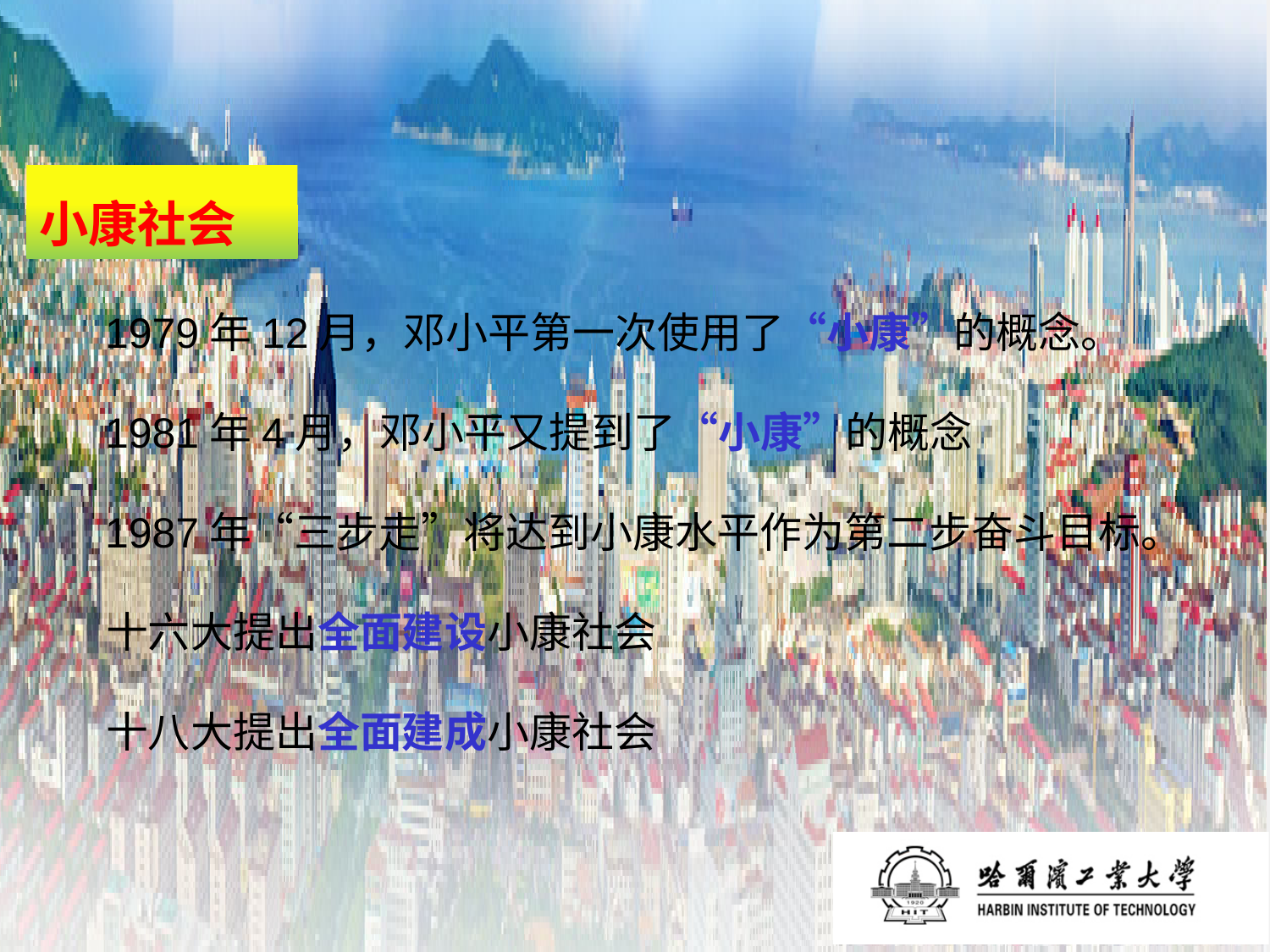

# 小康社会
    1979年12月，邓小平第一次使用了“小康”的概念。
    1981年4月，邓小平又提到了“小康”的概念
    1987年“三步走”将达到小康水平作为第二步奋斗目标。
    十六大提出全面建设小康社会
    十八大提出全面建成小康社会